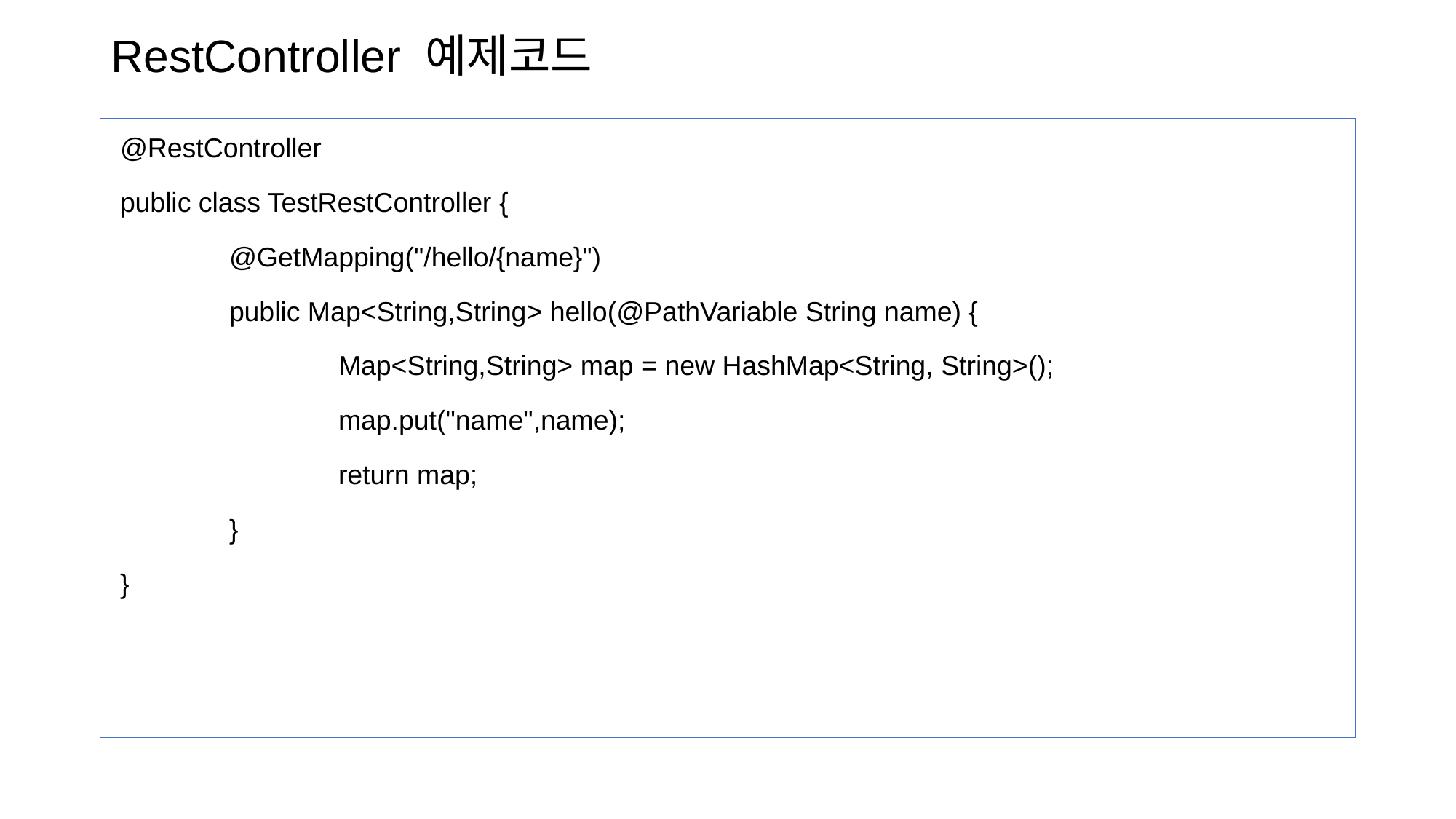

# RestController 예제코드
@RestController
public class TestRestController {
	@GetMapping("/hello/{name}")
	public Map<String,String> hello(@PathVariable String name) {
		Map<String,String> map = new HashMap<String, String>();
		map.put("name",name);
		return map;
	}
}